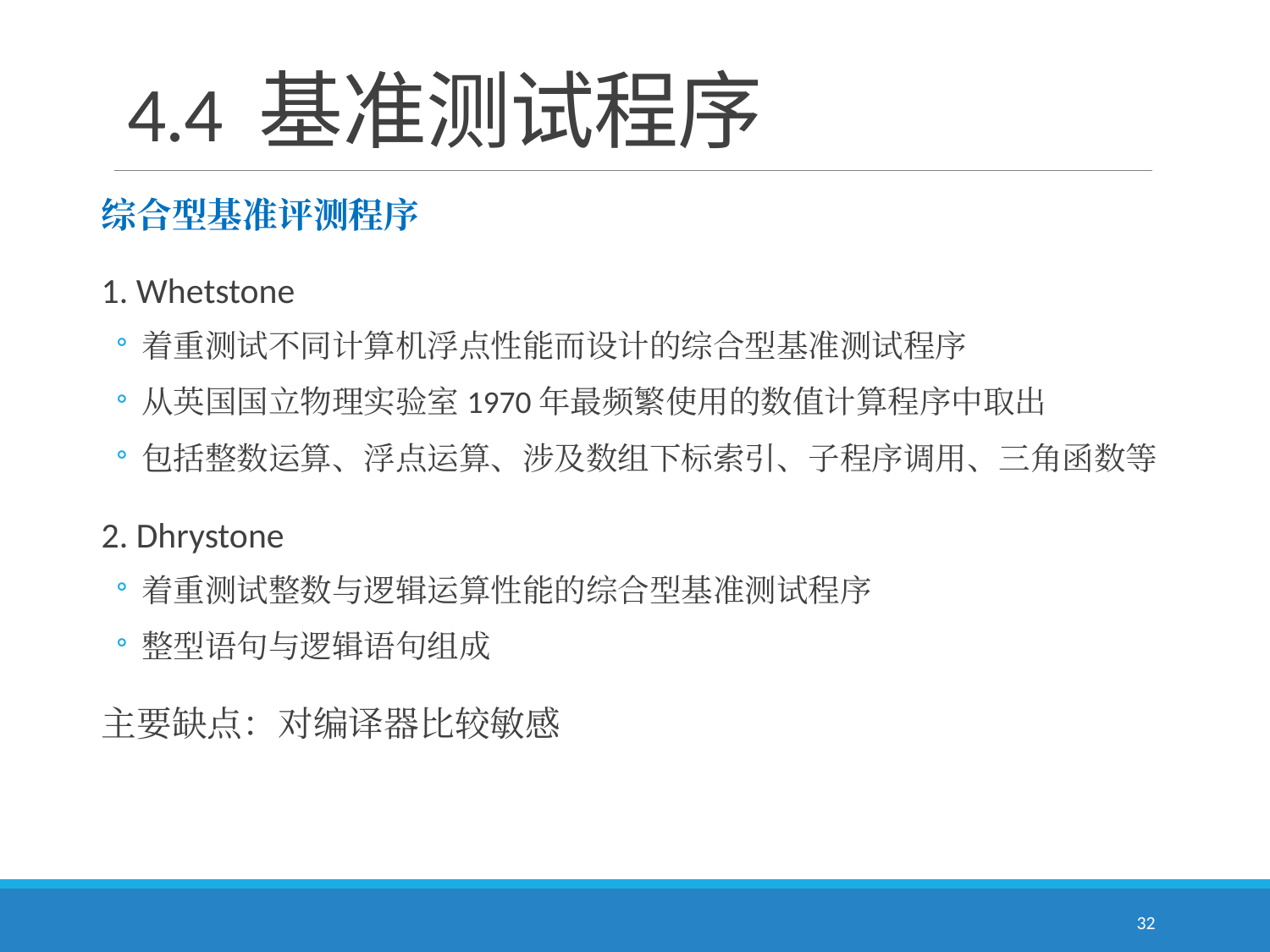

# 4.4 基准测试程序
综合型基准评测程序
1. Whetstone
着重测试不同计算机浮点性能而设计的综合型基准测试程序
从英国国立物理实验室1970年最频繁使用的数值计算程序中取出
包括整数运算、浮点运算、涉及数组下标索引、子程序调用、三角函数等
2. Dhrystone
着重测试整数与逻辑运算性能的综合型基准测试程序
整型语句与逻辑语句组成
主要缺点：对编译器比较敏感
32